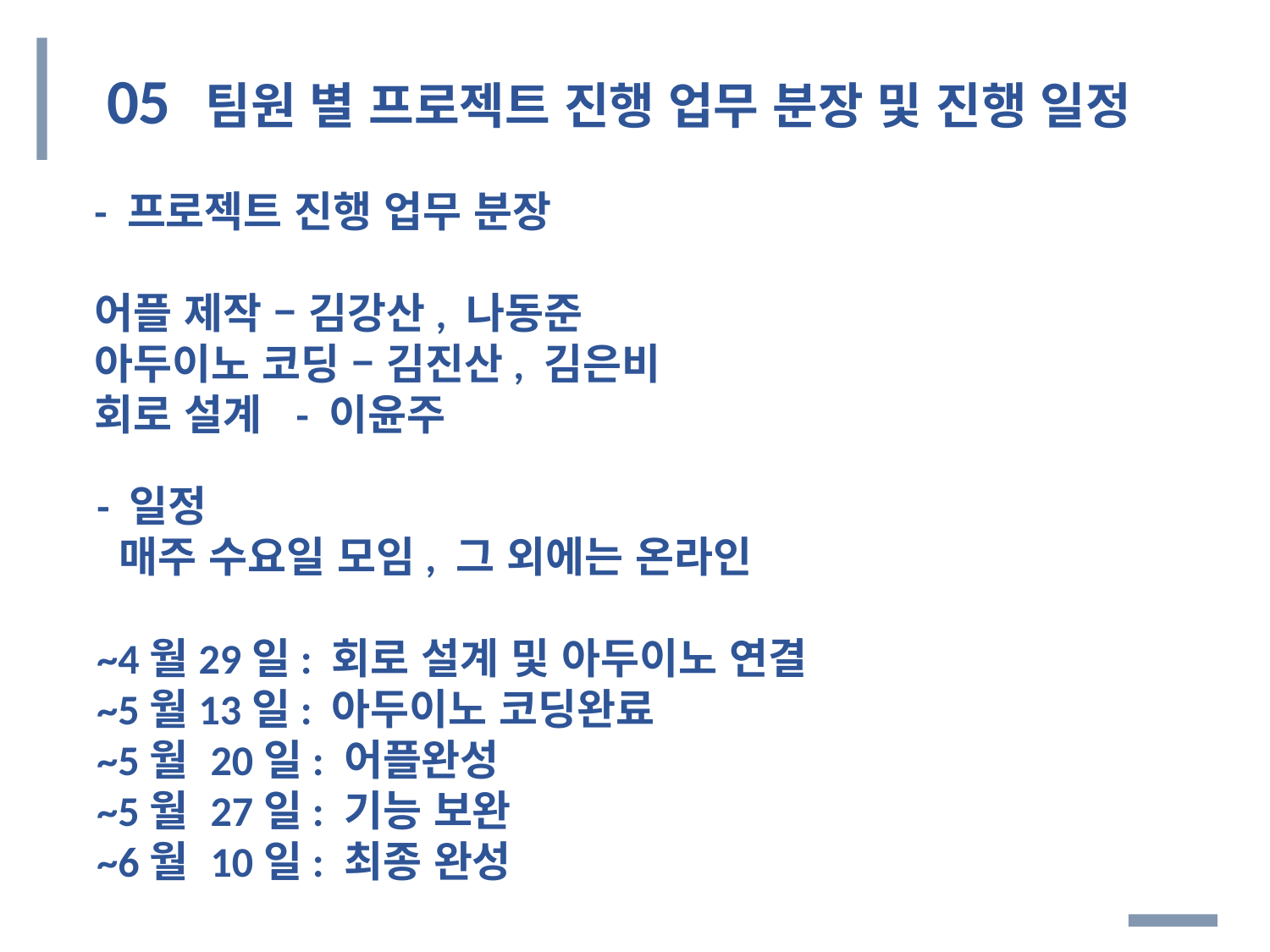

05  팀원 별 프로젝트 진행 업무 분장 및 진행 일정
- 프로젝트 진행 업무 분장

어플 제작 – 김강산, 나동준
아두이노 코딩 – 김진산, 김은비
회로 설계  - 이윤주
- 일정
 매주 수요일 모임, 그 외에는 온라인

~4월29일: 회로 설계 및 아두이노 연결
~5월13일: 아두이노 코딩완료
~5월 20일: 어플완성
~5월 27일: 기능 보완
~6월 10일: 최종 완성